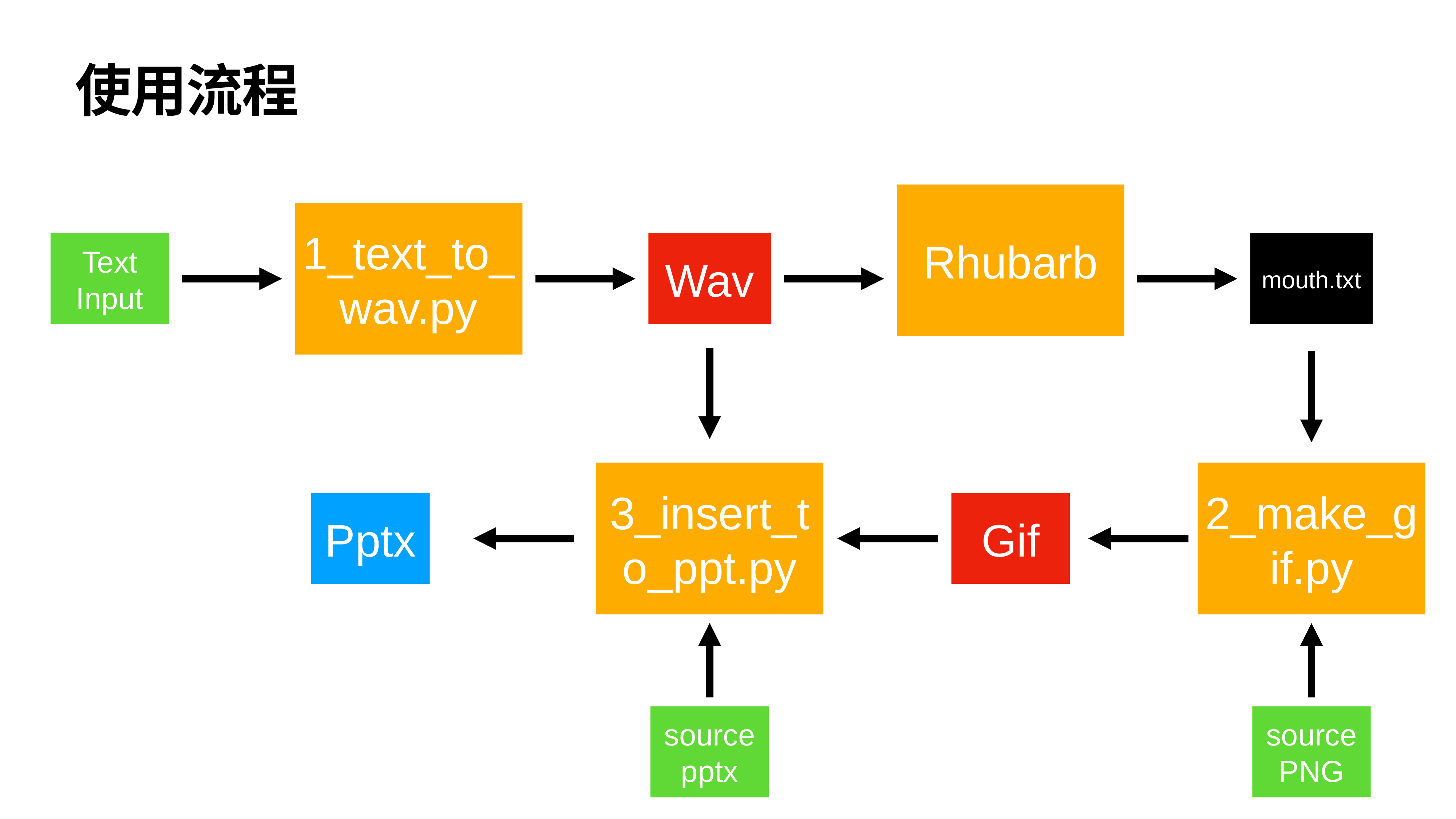

# 使用流程
Rhubarb
1_text_to_wav.py
Wav
mouth.txt
Text
Input

3_insert_to_ppt.py
2_make_gif.py
Pptx
Gif

source
pptx
source
PNG